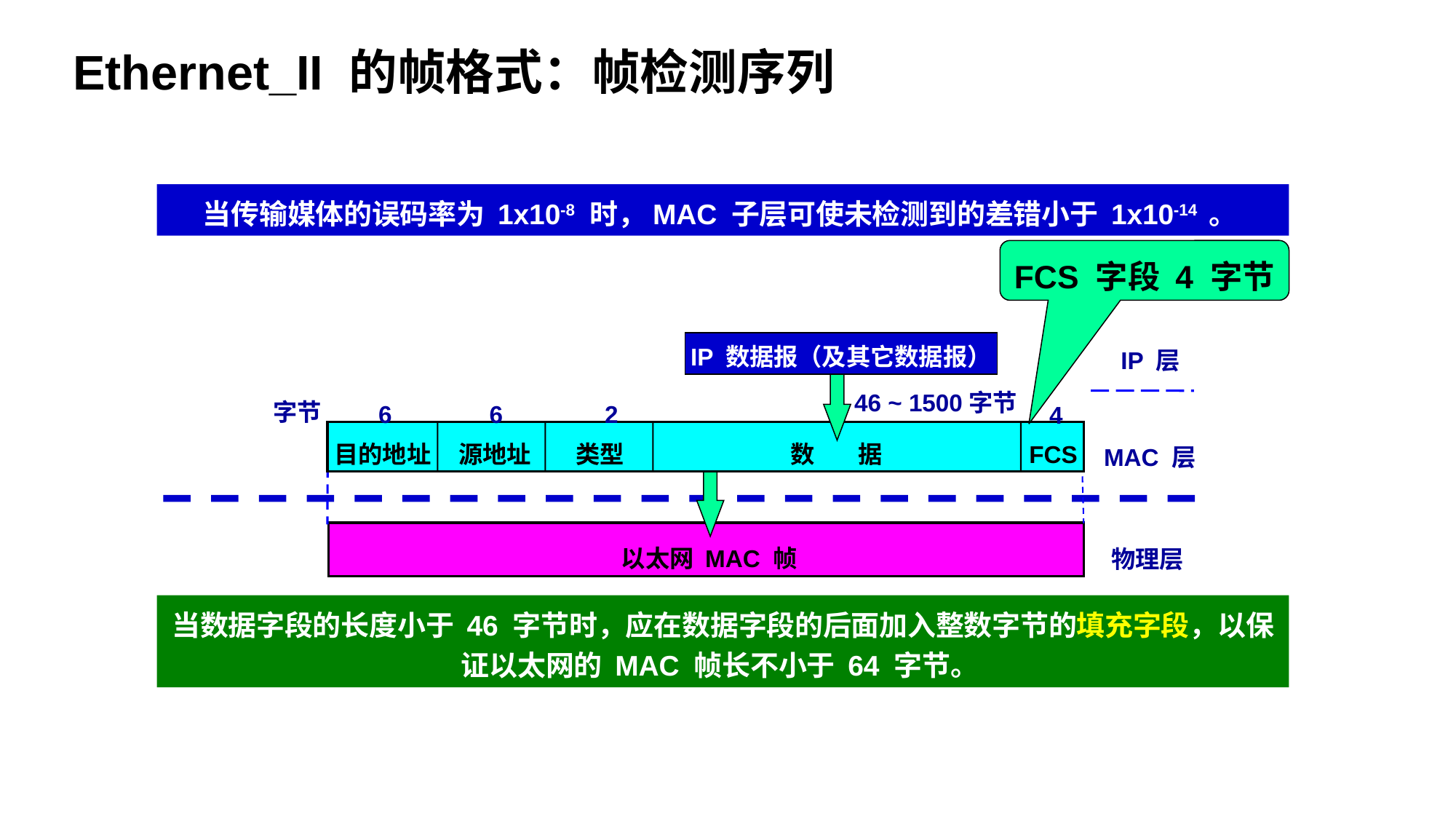

Ethernet_II 的帧格式：帧检测序列
当传输媒体的误码率为 1x10-8 时，MAC 子层可使未检测到的差错小于 1x10-14 。
FCS 字段 4 字节
IP 数据报（及其它数据报）

IP 层
46 ~ 1500字节
字节
6
6
2
4

目的地址
源地址
类型
数        据
FCS
MAC 层

以太网 MAC 帧
物理层
当数据字段的长度小于 46 字节时，应在数据字段的后面加入整数字节的填充字段，以保证以太网的 MAC 帧长不小于 64 字节。